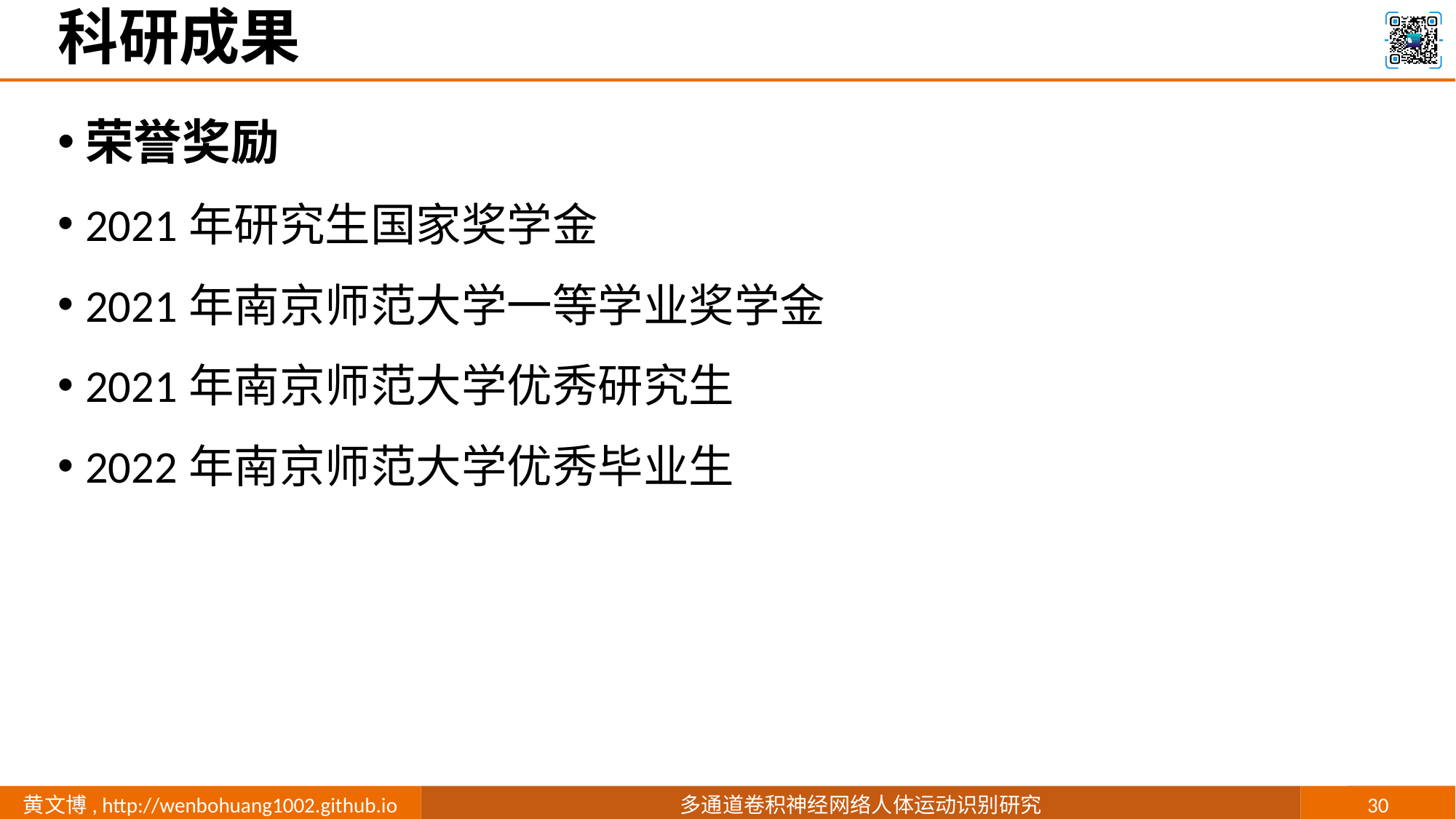

# 科研成果
荣誉奖励
2021年研究生国家奖学金
2021年南京师范大学一等学业奖学金
2021年南京师范大学优秀研究生
2022年南京师范大学优秀毕业生